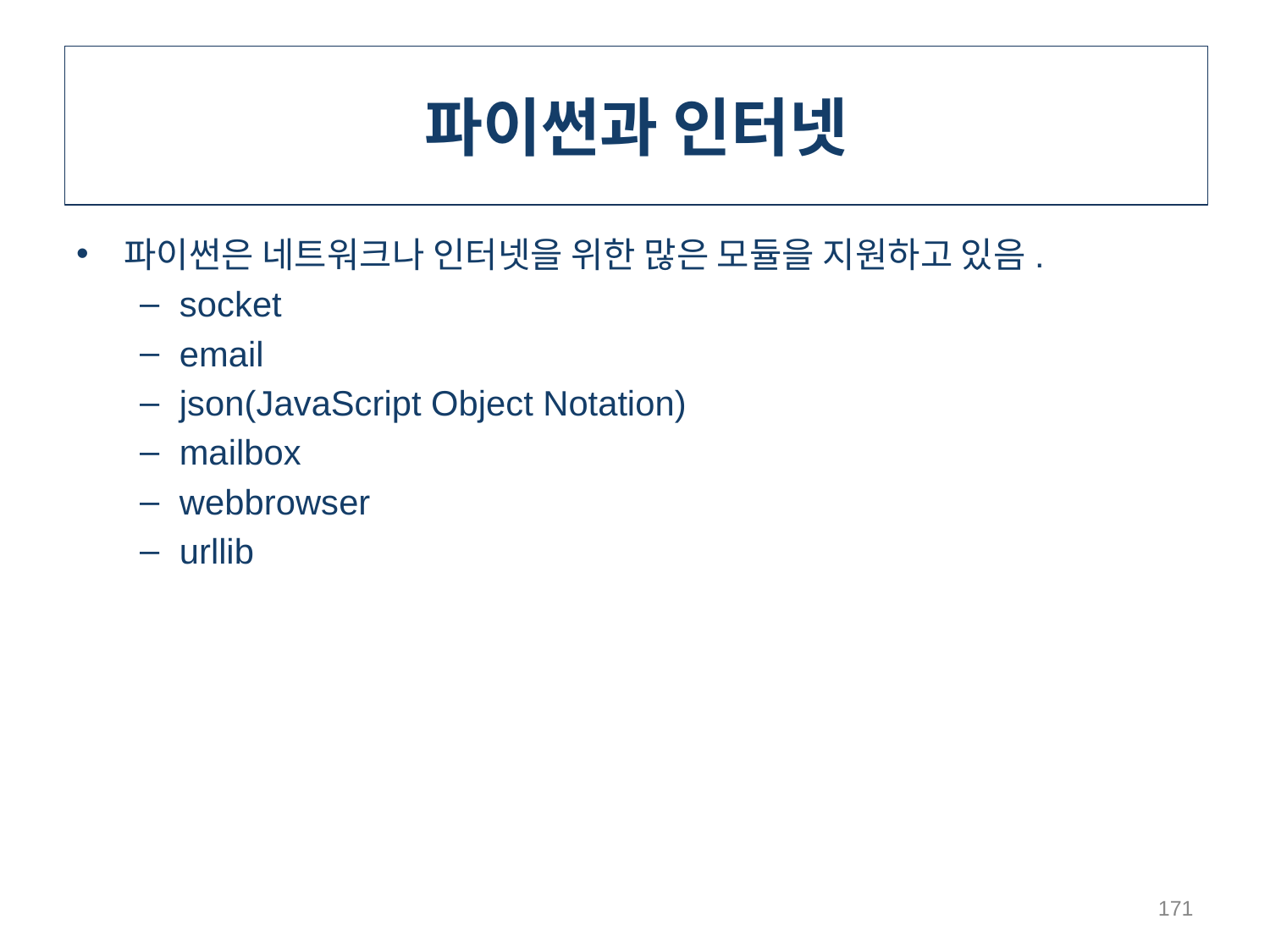

# 파이썬과 인터넷
파이썬은 네트워크나 인터넷을 위한 많은 모듈을 지원하고 있음.
socket
email
json(JavaScript Object Notation)
mailbox
webbrowser
urllib

171